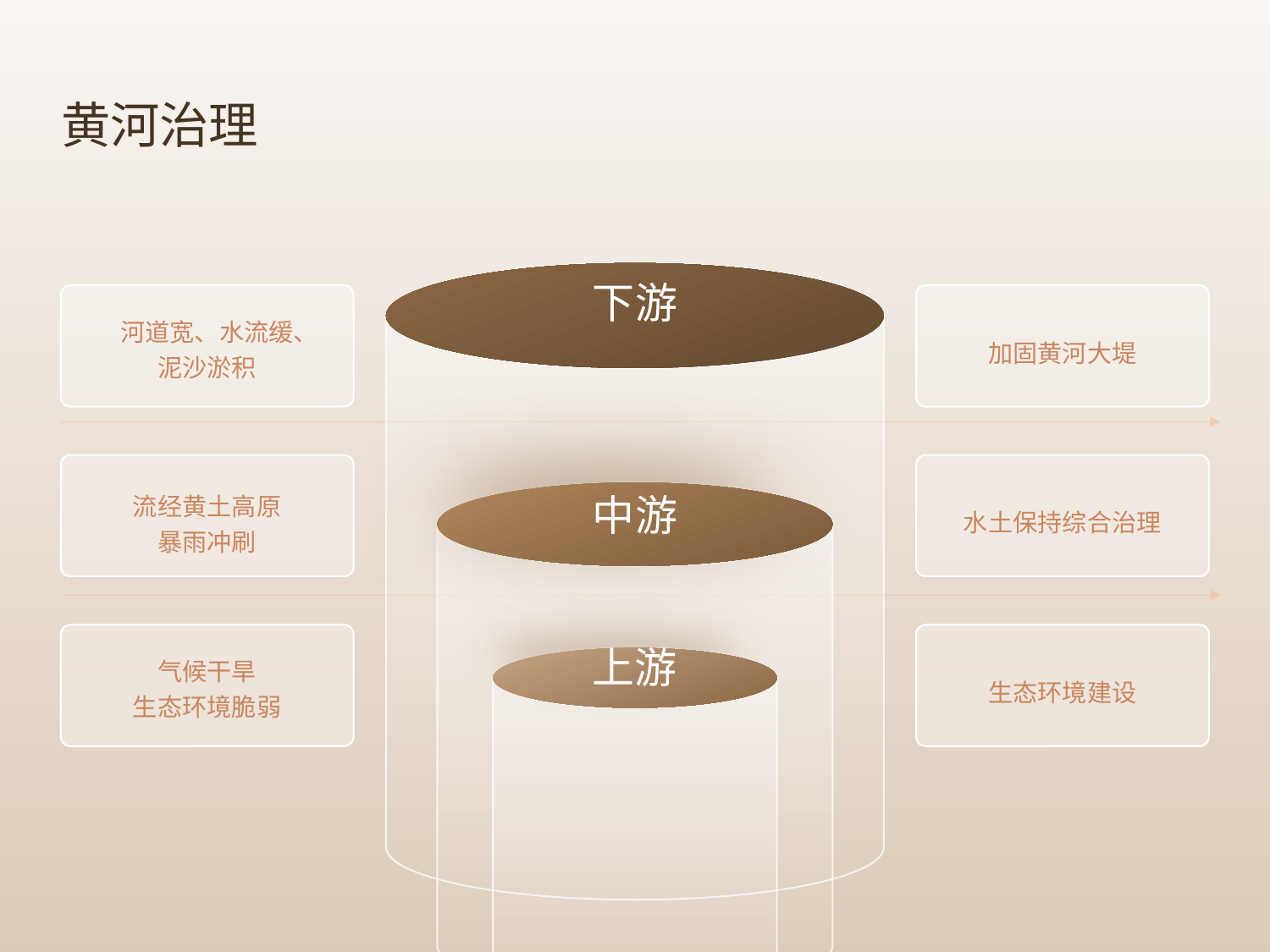

黄河治理

下游

河道宽、水流缓、泥沙淤积
加固黄河大堤

流经黄土高原
暴雨冲刷
中游

水土保持综合治理

上游
气候干旱
生态环境脆弱

生态环境建设